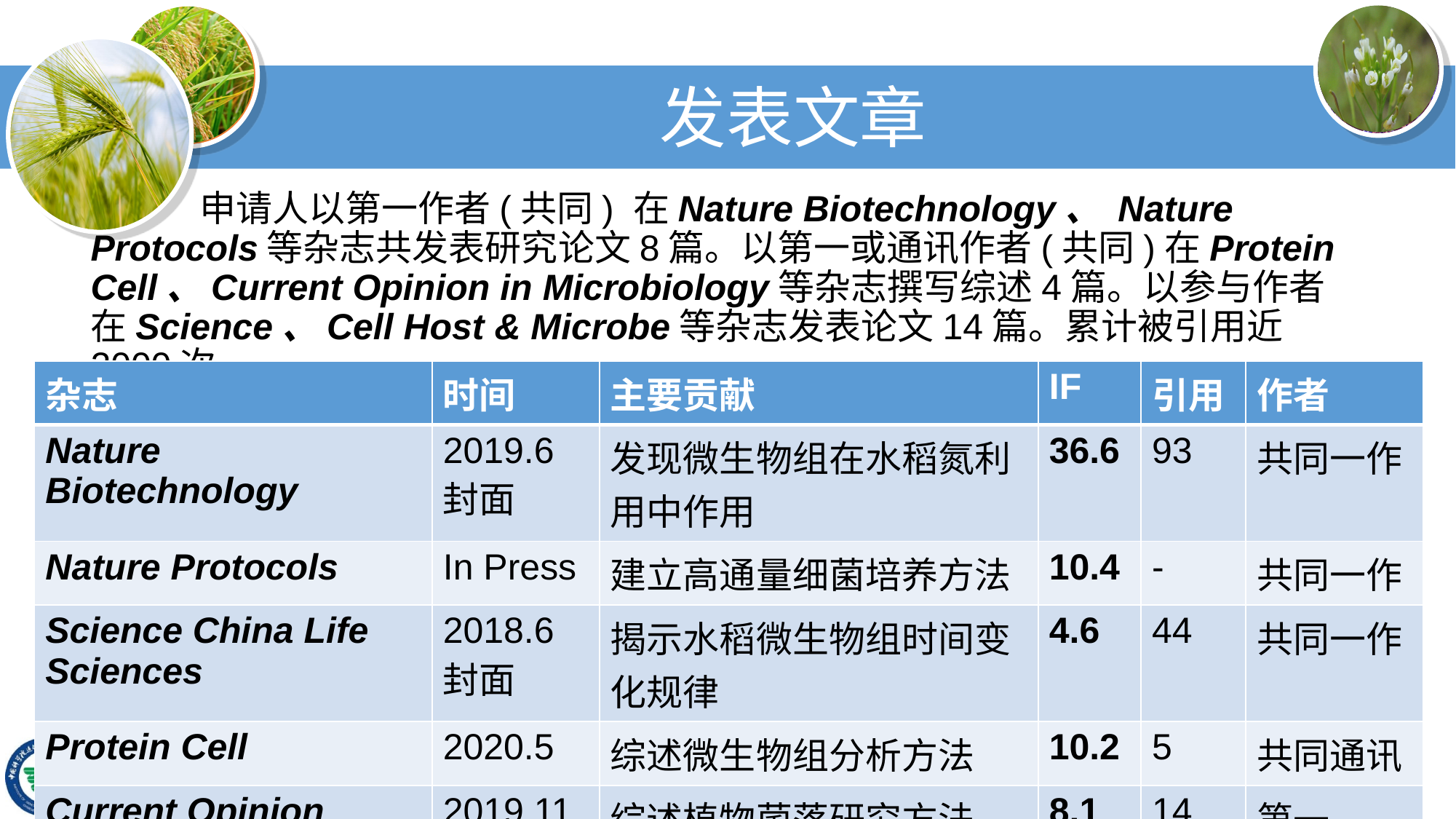

# 发表文章
	申请人以第一作者(共同) 在Nature Biotechnology、 Nature Protocols等杂志共发表研究论文8篇。以第一或通讯作者(共同)在Protein Cell、Current Opinion in Microbiology等杂志撰写综述4篇。以参与作者在Science、Cell Host & Microbe等杂志发表论文14篇。累计被引用近2000次。
| 杂志 | 时间 | 主要贡献 | IF | 引用 | 作者 |
| --- | --- | --- | --- | --- | --- |
| Nature Biotechnology | 2019.6封面 | 发现微生物组在水稻氮利用中作用 | 36.6 | 93 | 共同一作 |
| Nature Protocols | In Press | 建立高通量细菌培养方法 | 10.4 | - | 共同一作 |
| Science China Life Sciences | 2018.6封面 | 揭示水稻微生物组时间变化规律 | 4.6 | 44 | 共同一作 |
| Protein Cell | 2020.5 | 综述微生物组分析方法 | 10.2 | 5 | 共同通讯 |
| Current Opinion | 2019.11 | 综述植物菌落研究方法 | 8.1 | 14 | 第一 |